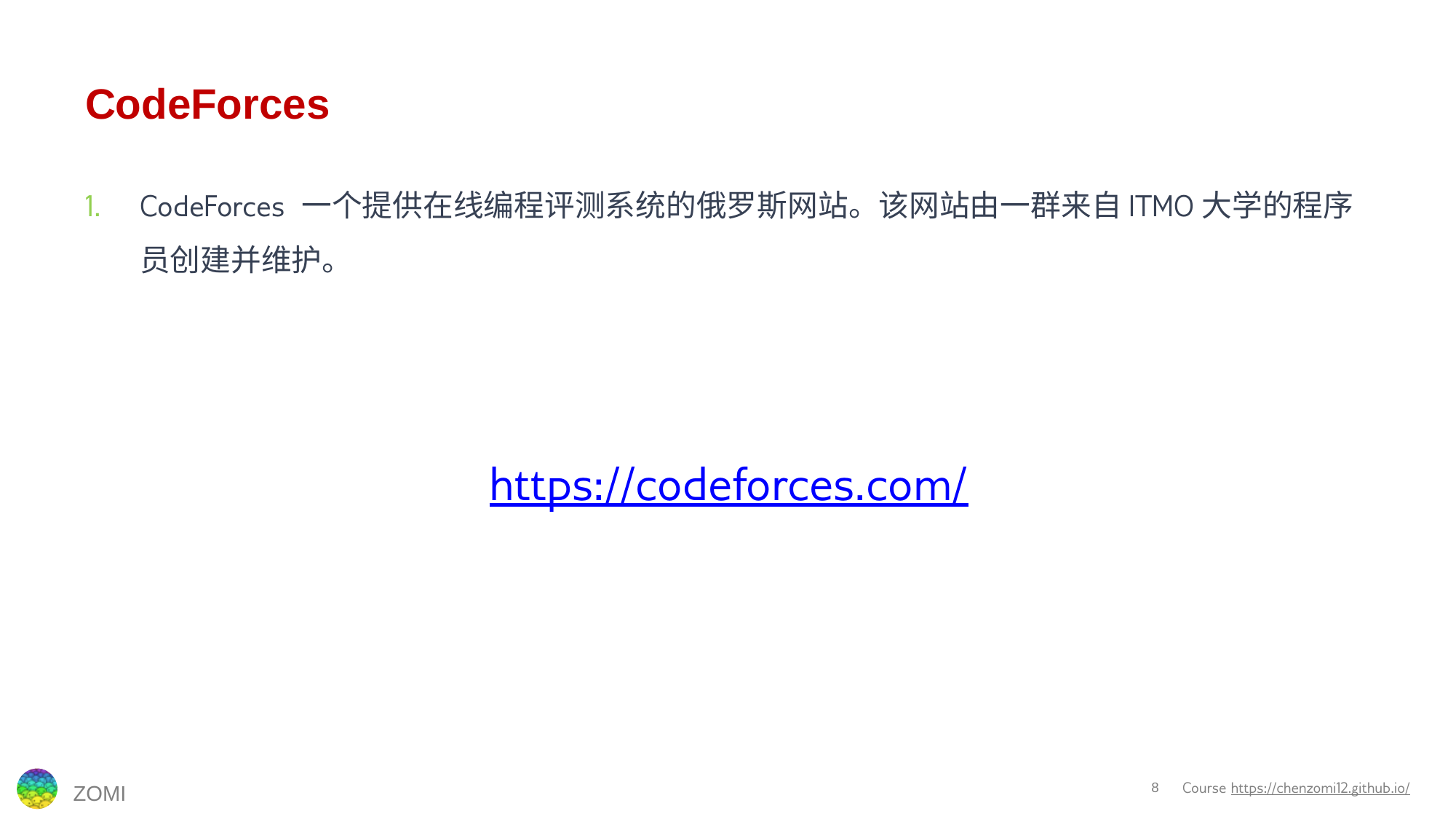

# CodeForces
CodeForces 一个提供在线编程评测系统的俄罗斯网站。该网站由一群来自ITMO大学的程序员创建并维护。

https://codeforces.com/